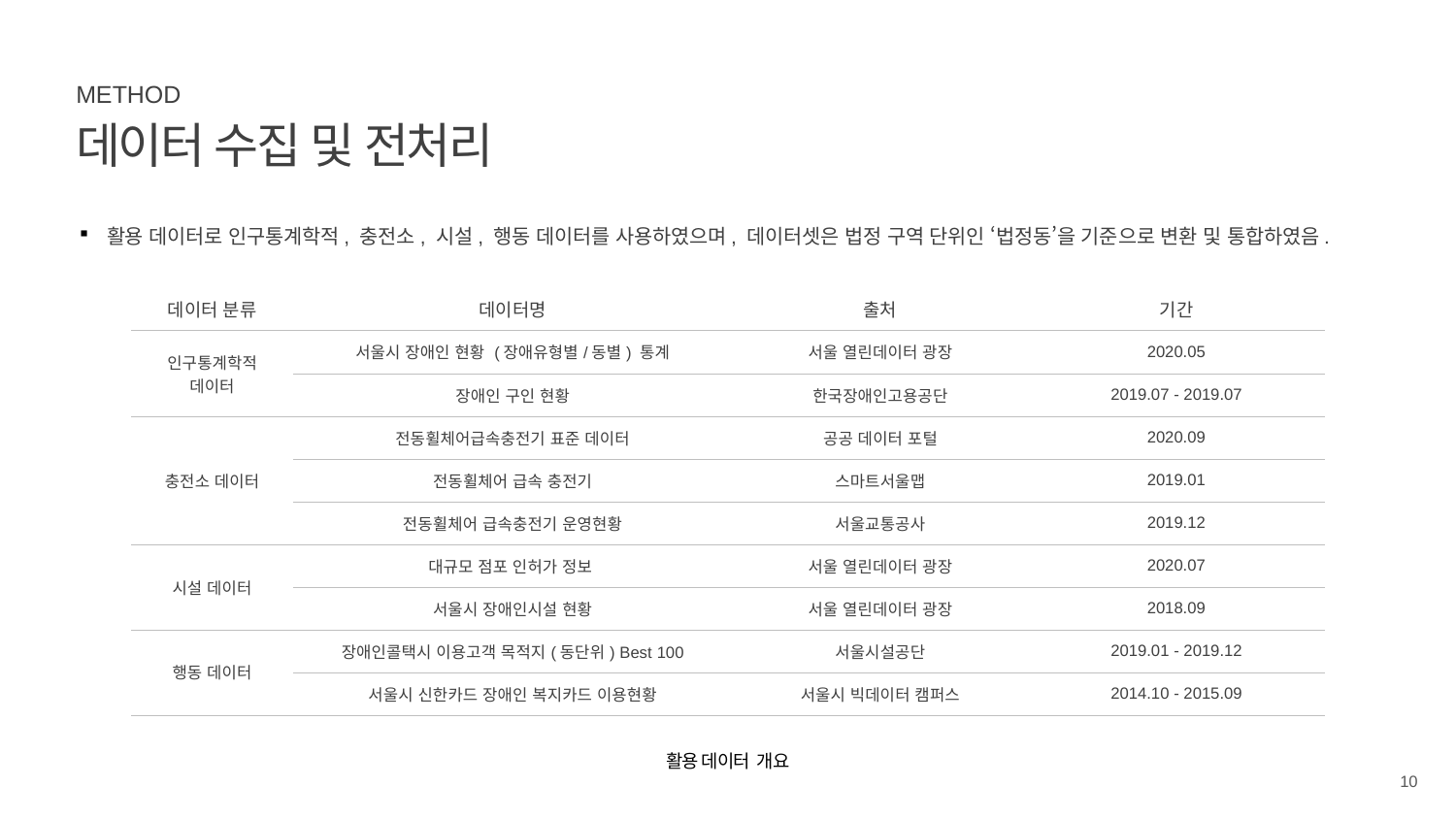

METHOD
데이터 수집 및 전처리
활용 데이터로 인구통계학적, 충전소, 시설, 행동 데이터를 사용하였으며, 데이터셋은 법정 구역 단위인 ‘법정동’을 기준으로 변환 및 통합하였음.
| 데이터 분류 | 데이터명 | 출처 | 기간 |
| --- | --- | --- | --- |
| 인구통계학적 데이터 | 서울시 장애인 현황 (장애유형별/동별) 통계 | 서울 열린데이터 광장 | 2020.05 |
|  | 장애인 구인 현황 | 한국장애인고용공단 | 2019.07 - 2019.07 |
| 충전소 데이터 | 전동휠체어급속충전기 표준 데이터 | 공공 데이터 포털 | 2020.09 |
|  | 전동휠체어 급속 충전기 | 스마트서울맵 | 2019.01 |
|  | 전동휠체어 급속충전기 운영현황 | 서울교통공사 | 2019.12 |
| 시설 데이터 | 대규모 점포 인허가 정보 | 서울 열린데이터 광장 | 2020.07 |
|  | 서울시 장애인시설 현황 | 서울 열린데이터 광장 | 2018.09 |
| 행동 데이터 | 장애인콜택시 이용고객 목적지(동단위) Best 100 | 서울시설공단 | 2019.01 - 2019.12 |
|  | 서울시 신한카드 장애인 복지카드 이용현황 | 서울시 빅데이터 캠퍼스 | 2014.10 - 2015.09 |
활용 데이터  개요
10